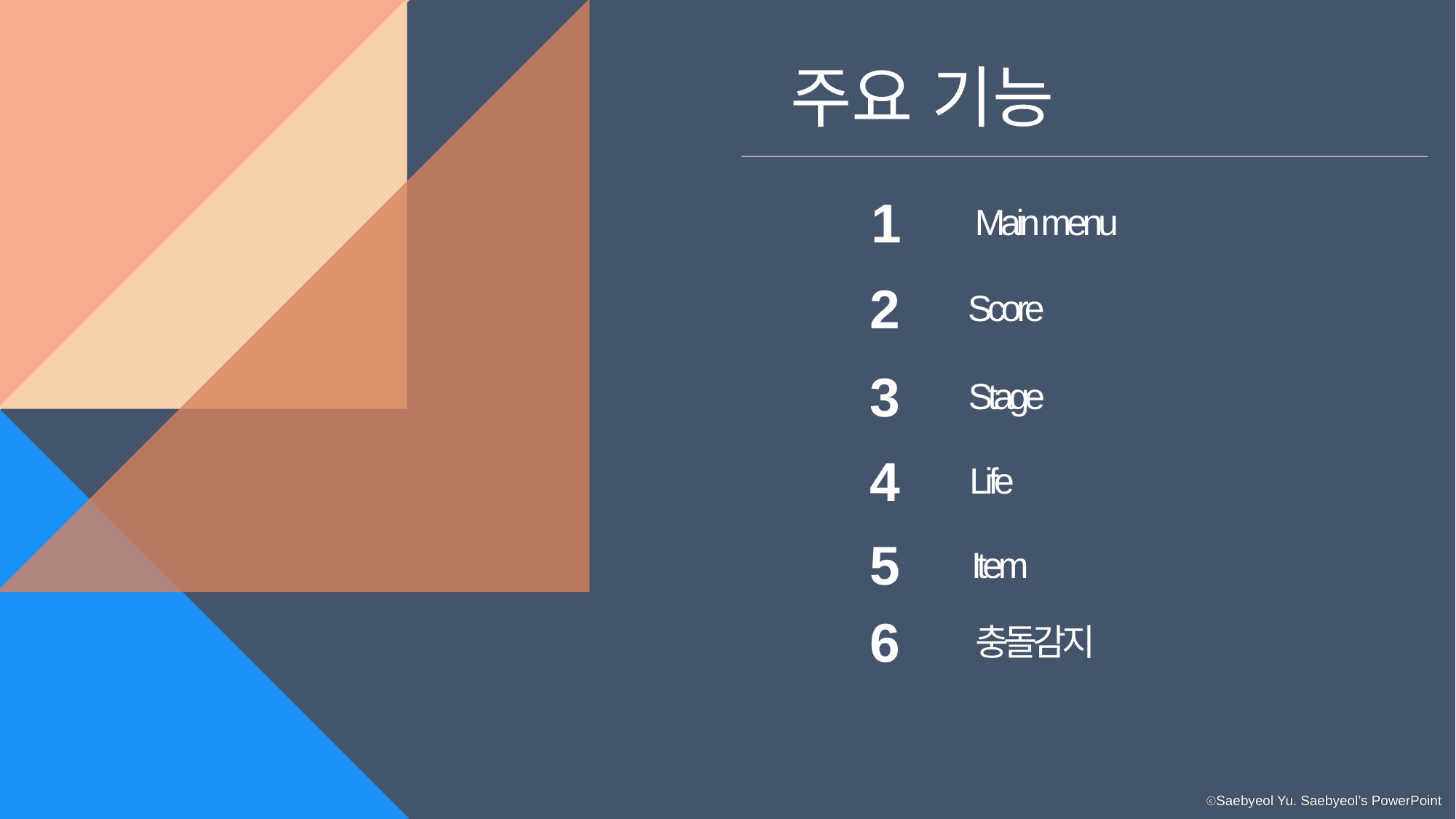

주요 기능
1
Main menu
2
Score
3
Stage
4
Life
5
Item
6
충돌감지
ⓒSaebyeol Yu. Saebyeol’s PowerPoint